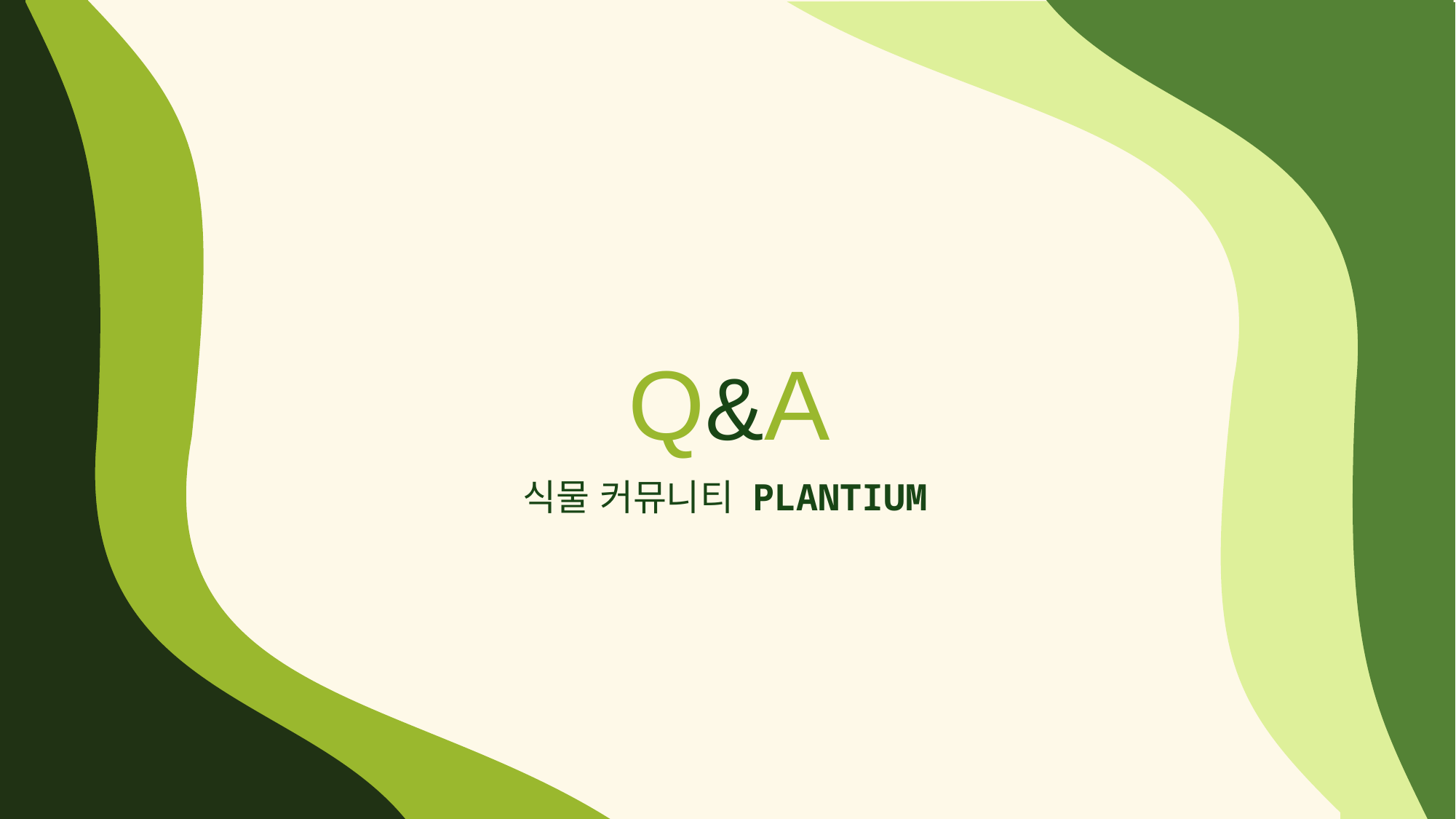

사라진 그것들에 대하여
Q&A
식물 커뮤니티 PLANTIUM